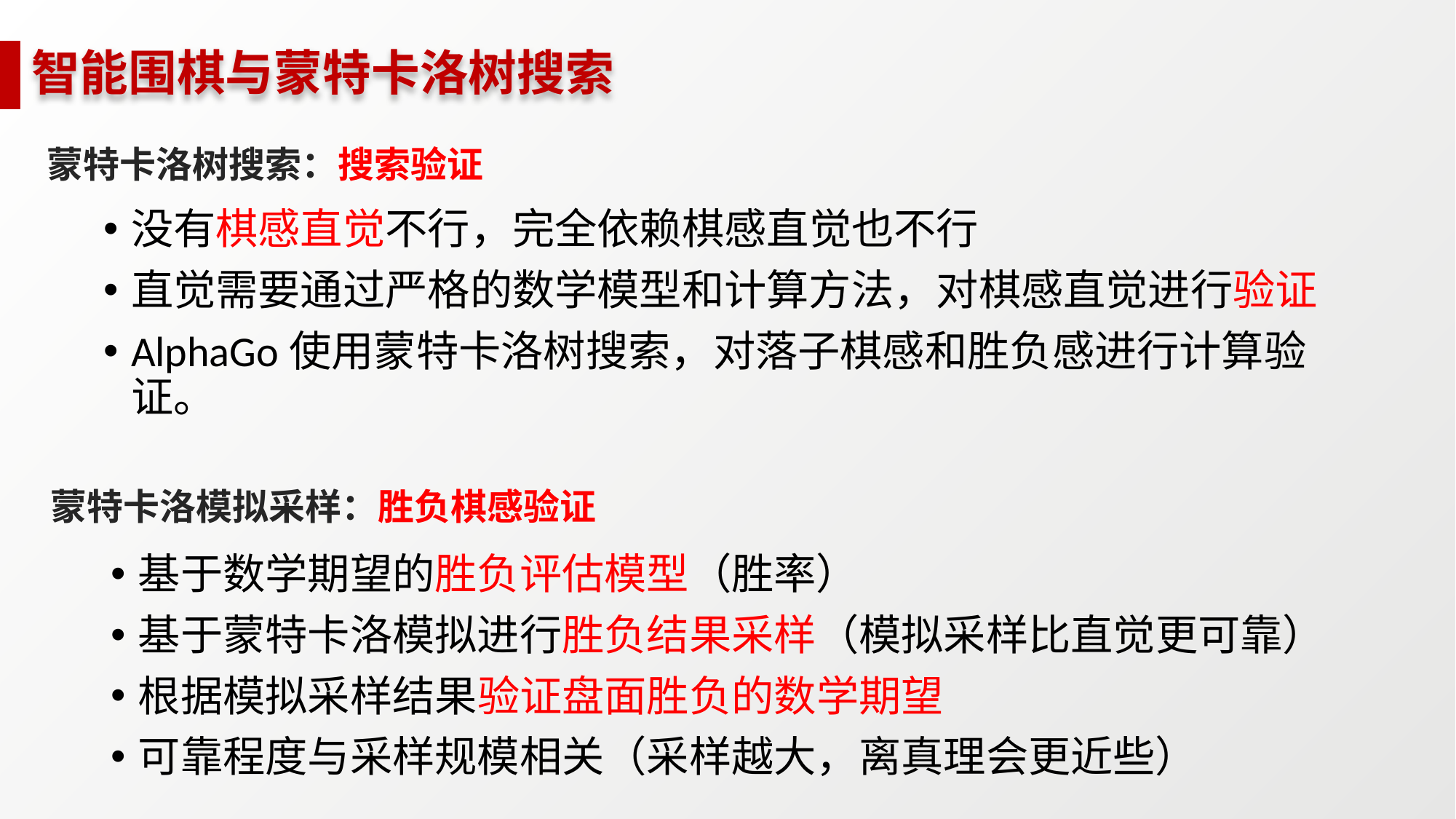

# 智能围棋与蒙特卡洛树搜索
蒙特卡洛树搜索：搜索验证
没有棋感直觉不行，完全依赖棋感直觉也不行
直觉需要通过严格的数学模型和计算方法，对棋感直觉进行验证
AlphaGo使用蒙特卡洛树搜索，对落子棋感和胜负感进行计算验证。

蒙特卡洛模拟采样：胜负棋感验证
基于数学期望的胜负评估模型（胜率）
基于蒙特卡洛模拟进行胜负结果采样（模拟采样比直觉更可靠）
根据模拟采样结果验证盘面胜负的数学期望
可靠程度与采样规模相关（采样越大，离真理会更近些）